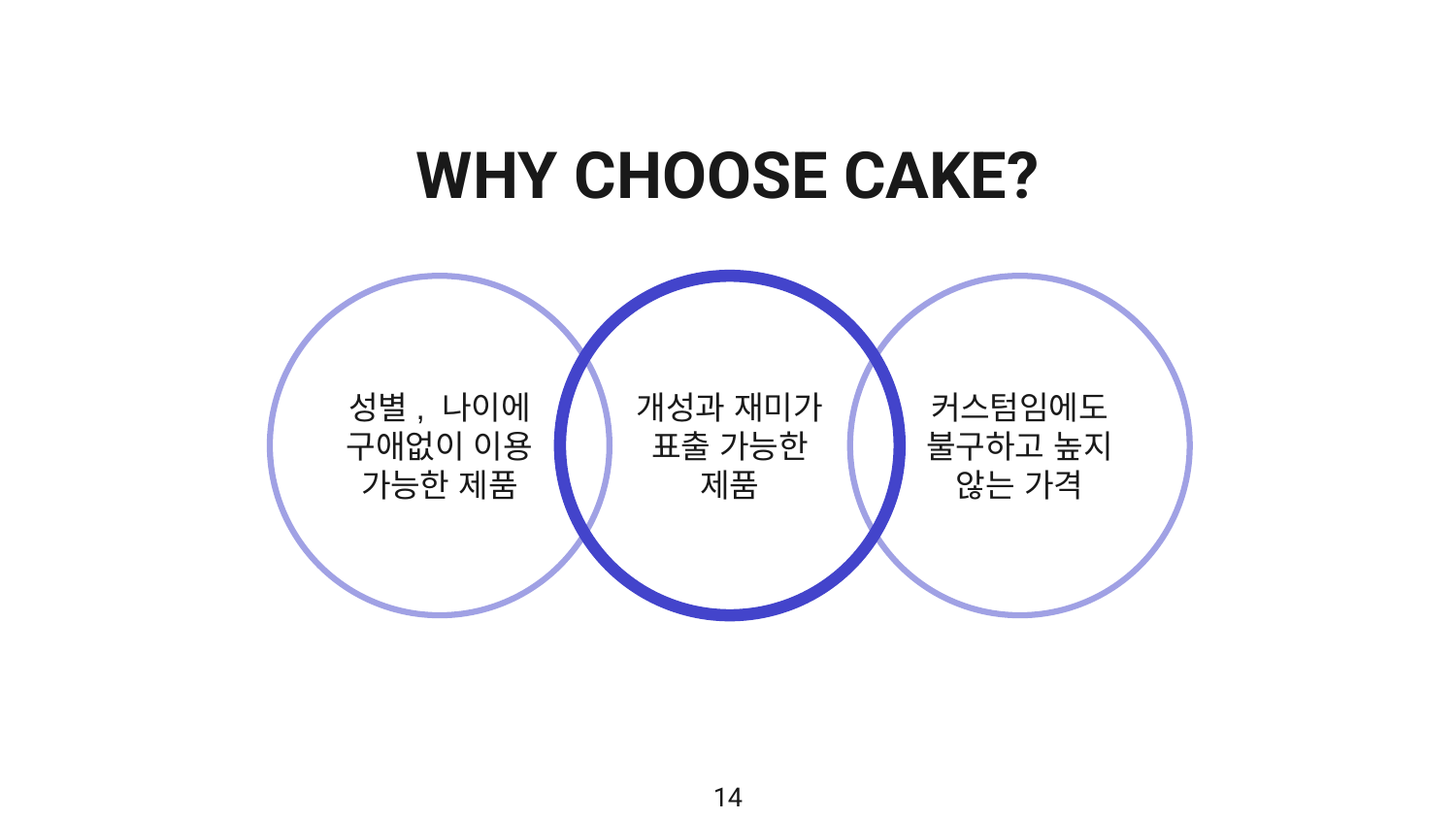

# WHY CHOOSE CAKE?
성별, 나이에 구애없이 이용 가능한 제품
개성과 재미가 표출 가능한 제품
커스텀임에도 불구하고 높지 않는 가격
14